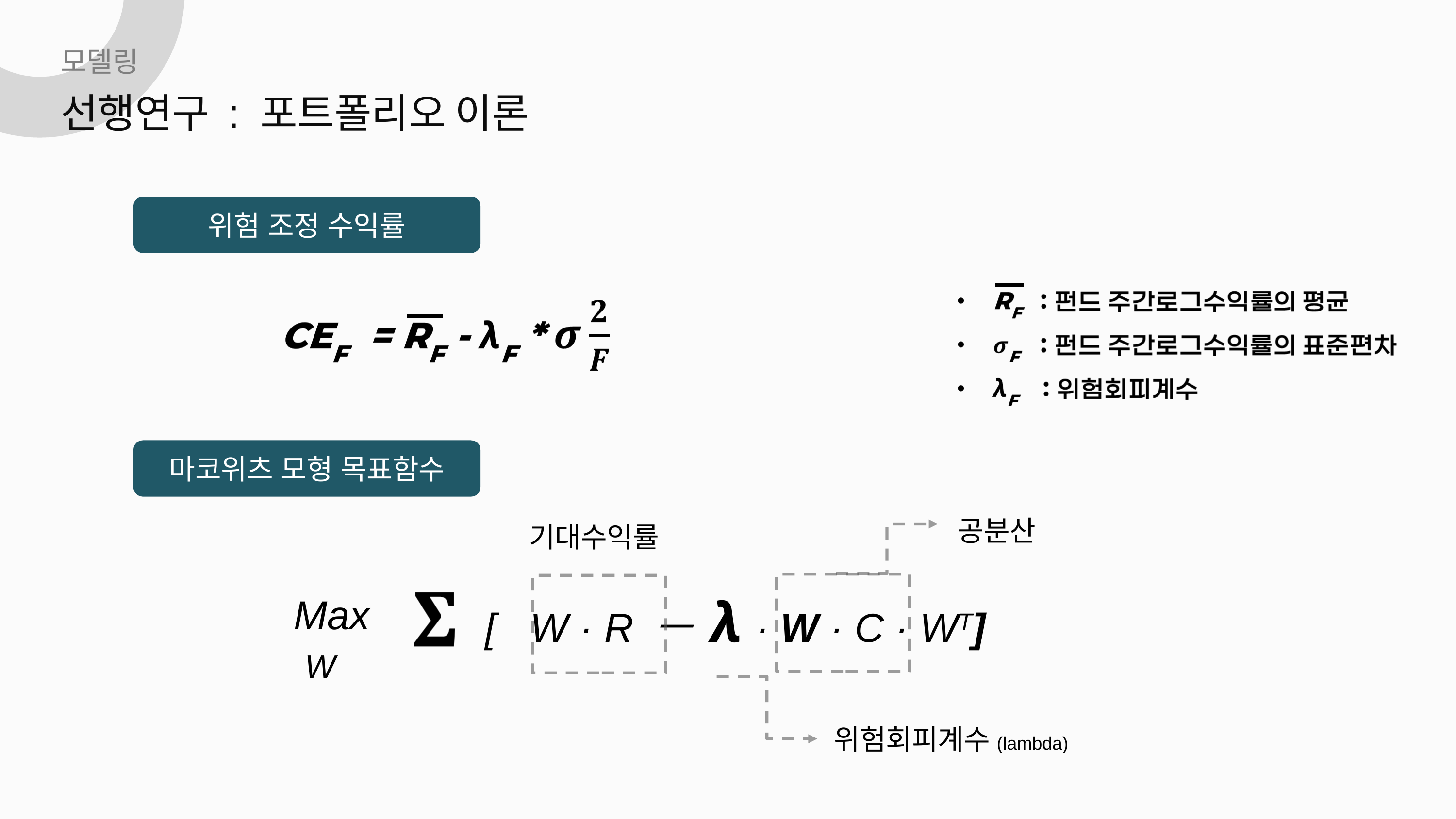

모델링
선행연구 : 포트폴리오 이론
위험 조정 수익률

마코위츠 모형 목표함수
공분산
기대수익률

[   W · R ㅡ λ · W · C · WT]
Max
 W

위험회피계수(lambda)